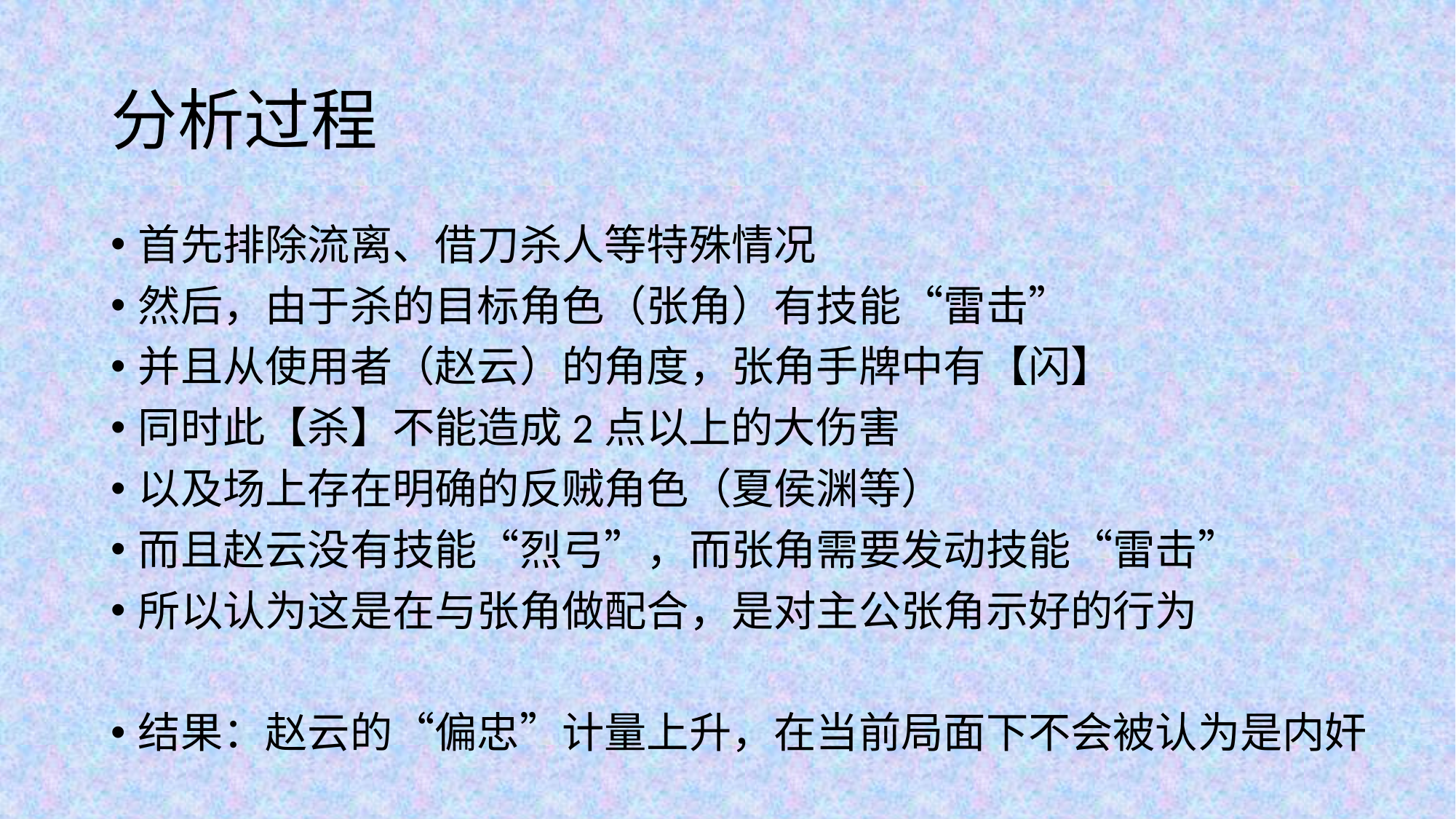

# 分析过程
首先排除流离、借刀杀人等特殊情况
然后，由于杀的目标角色（张角）有技能“雷击”
并且从使用者（赵云）的角度，张角手牌中有【闪】
同时此【杀】不能造成2点以上的大伤害
以及场上存在明确的反贼角色（夏侯渊等）
而且赵云没有技能“烈弓”，而张角需要发动技能“雷击”
所以认为这是在与张角做配合，是对主公张角示好的行为

结果：赵云的“偏忠”计量上升，在当前局面下不会被认为是内奸